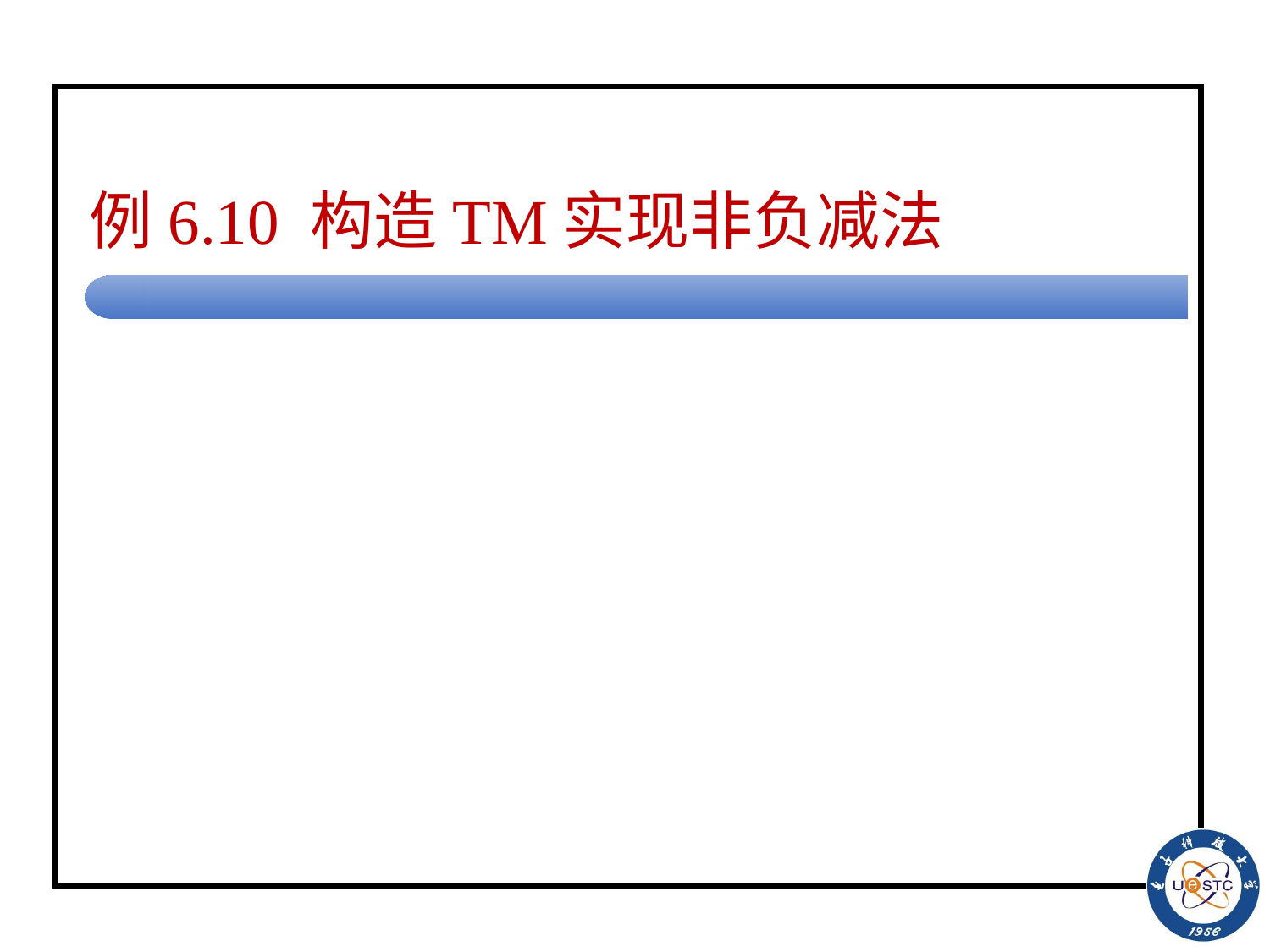

# 例6.10 构造TM实现非负减法
实现非负减法, 真减法:
m-n = m-n,  m>n
    = 0,    m≤n

纸带上字符串的形式为0m10n；
寻找1左边的0(改写为B), 删除1右边的0(改写为1)；
可能在寻找1左边的0时结束(m≤n)；
或者在删除1右边的0时结束(m>n)。